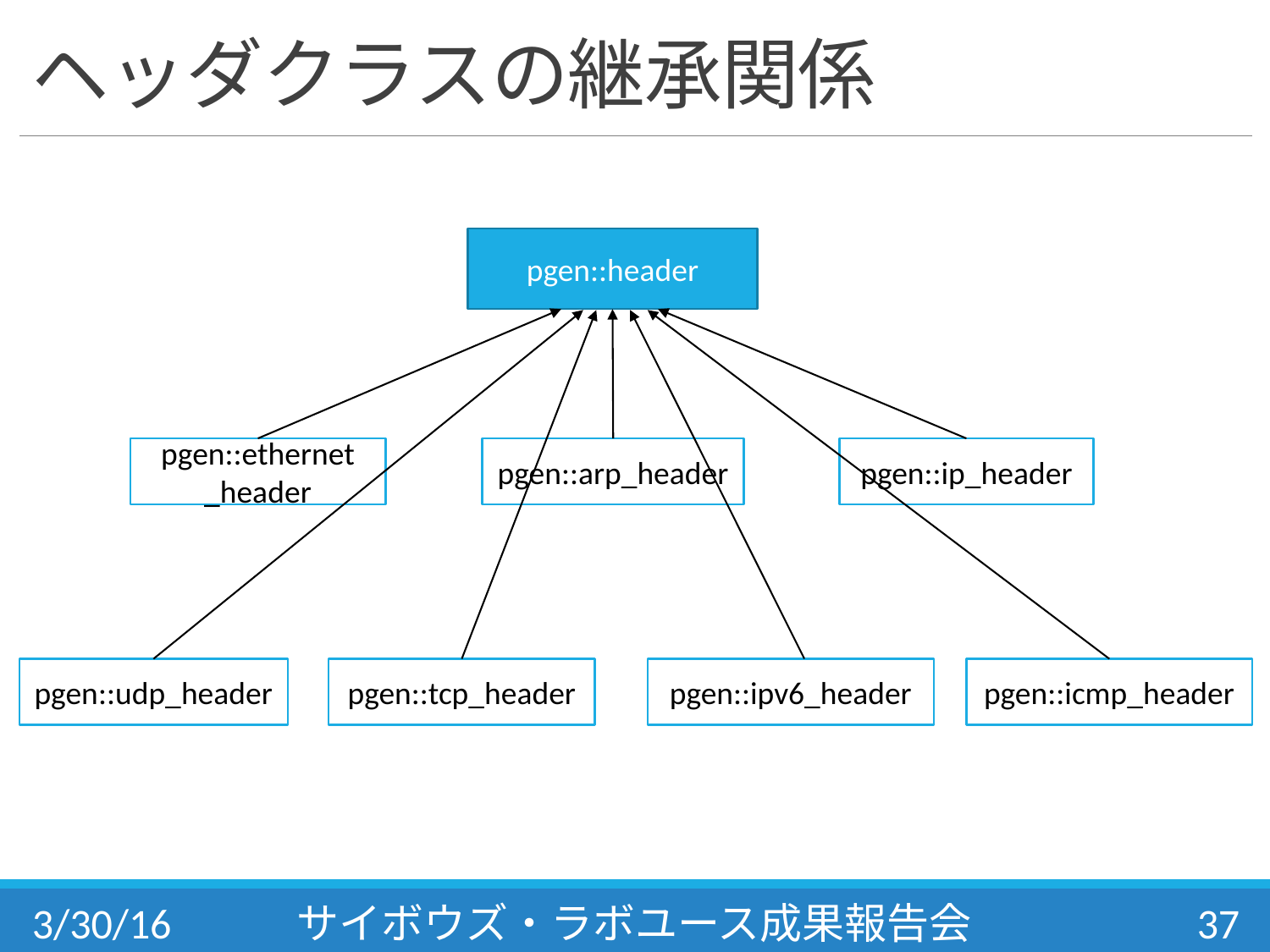

# ヘッダクラスの継承関係
pgen::header
pgen::ethernet
_header
pgen::arp_header
pgen::ip_header
pgen::udp_header
pgen::tcp_header
pgen::ipv6_header
pgen::icmp_header
3/30/16
サイボウズ・ラボユース成果報告会
37